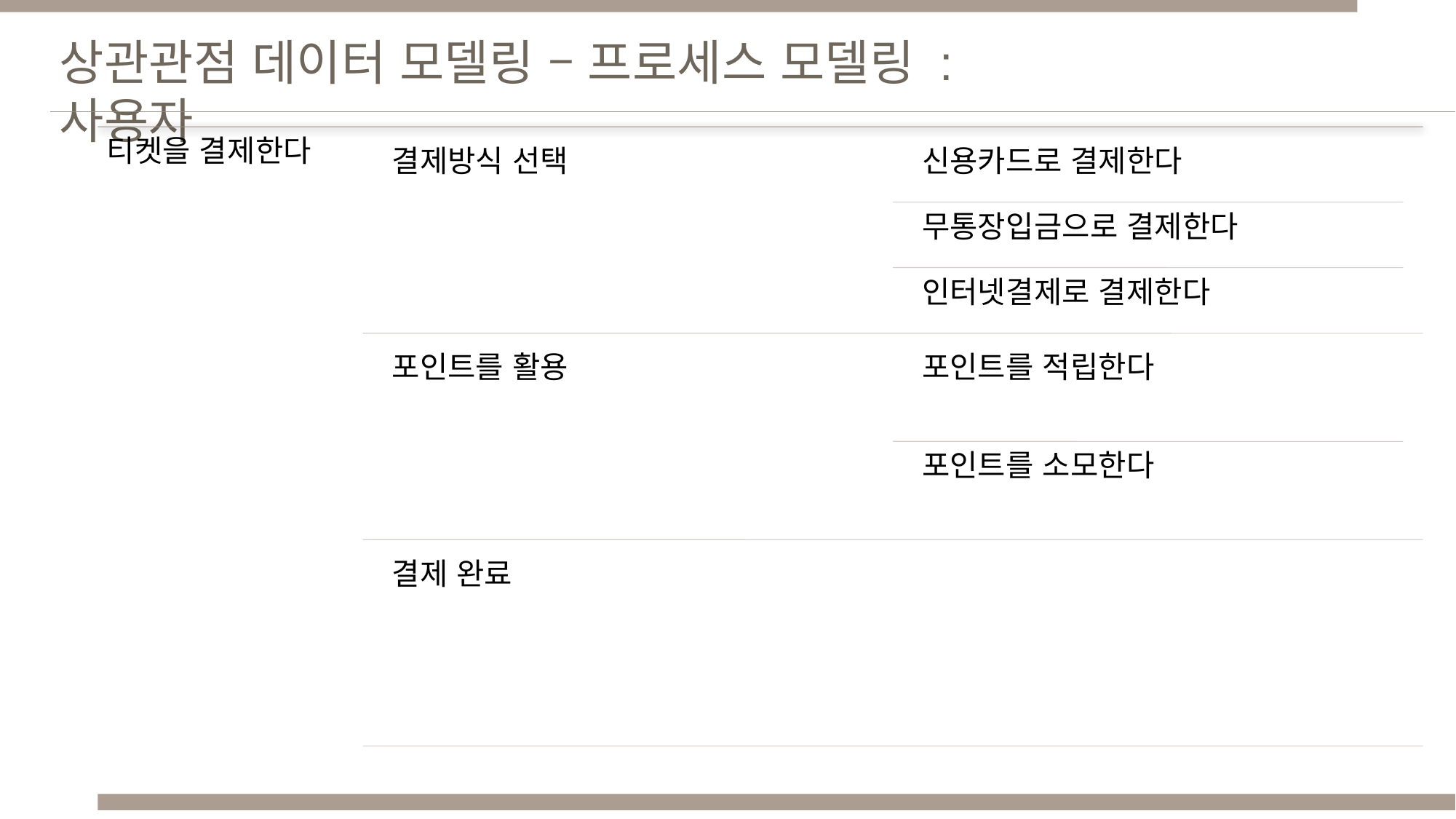

상관관점 데이터 모델링 – 프로세스 모델링 : 사용자
티켓을 결제한다
결제방식 선택
신용카드로 결제한다
무통장입금으로 결제한다
인터넷결제로 결제한다
포인트를 활용
포인트를 적립한다
포인트를 소모한다
결제 완료